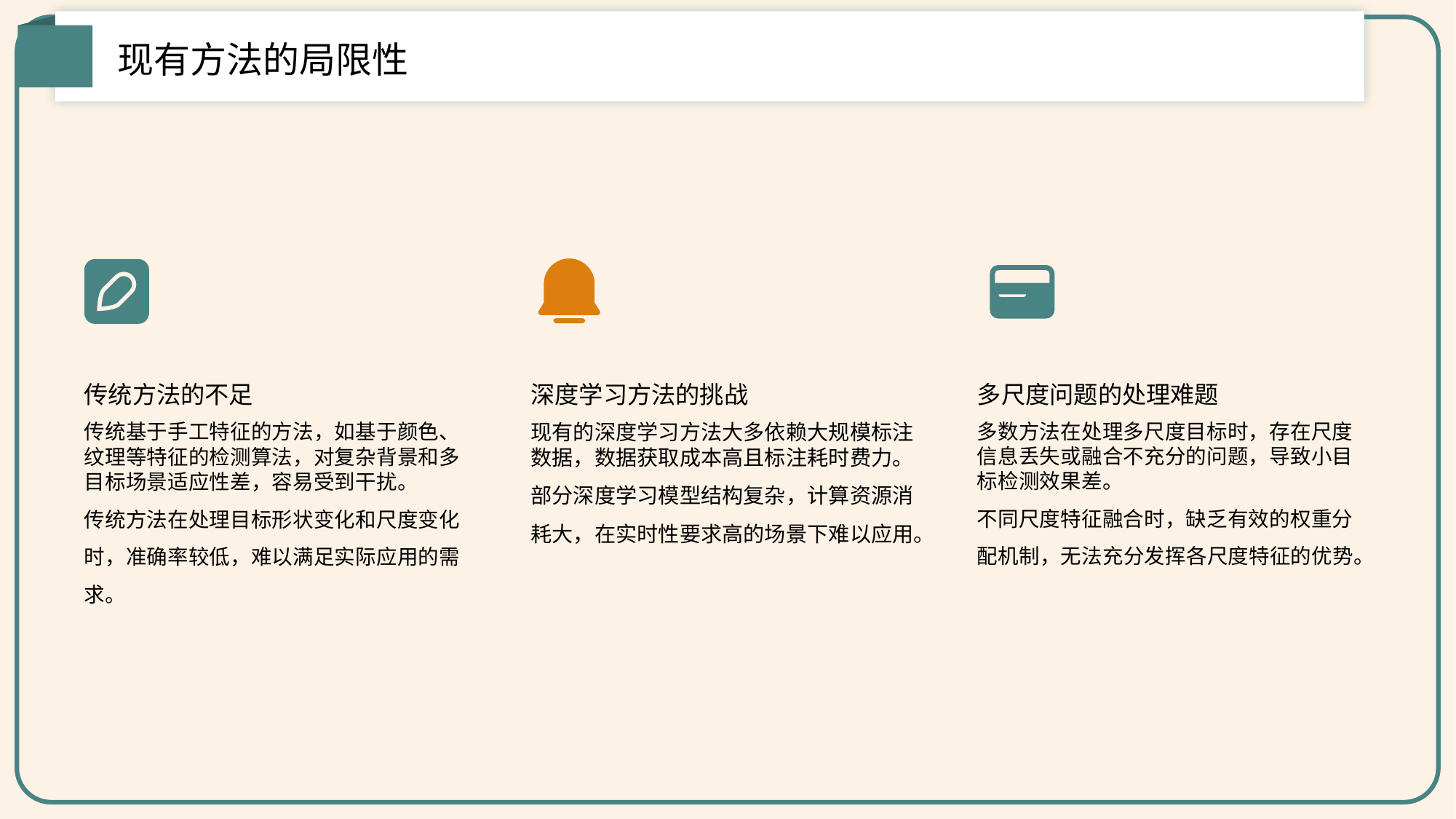

现有方法的局限性

多尺度问题的处理难题
传统方法的不足
深度学习方法的挑战
多数方法在处理多尺度目标时，存在尺度信息丢失或融合不充分的问题，导致小目标检测效果差。
不同尺度特征融合时，缺乏有效的权重分配机制，无法充分发挥各尺度特征的优势。
传统基于手工特征的方法，如基于颜色、纹理等特征的检测算法，对复杂背景和多目标场景适应性差，容易受到干扰。
传统方法在处理目标形状变化和尺度变化时，准确率较低，难以满足实际应用的需求。
现有的深度学习方法大多依赖大规模标注数据，数据获取成本高且标注耗时费力。
部分深度学习模型结构复杂，计算资源消耗大，在实时性要求高的场景下难以应用。